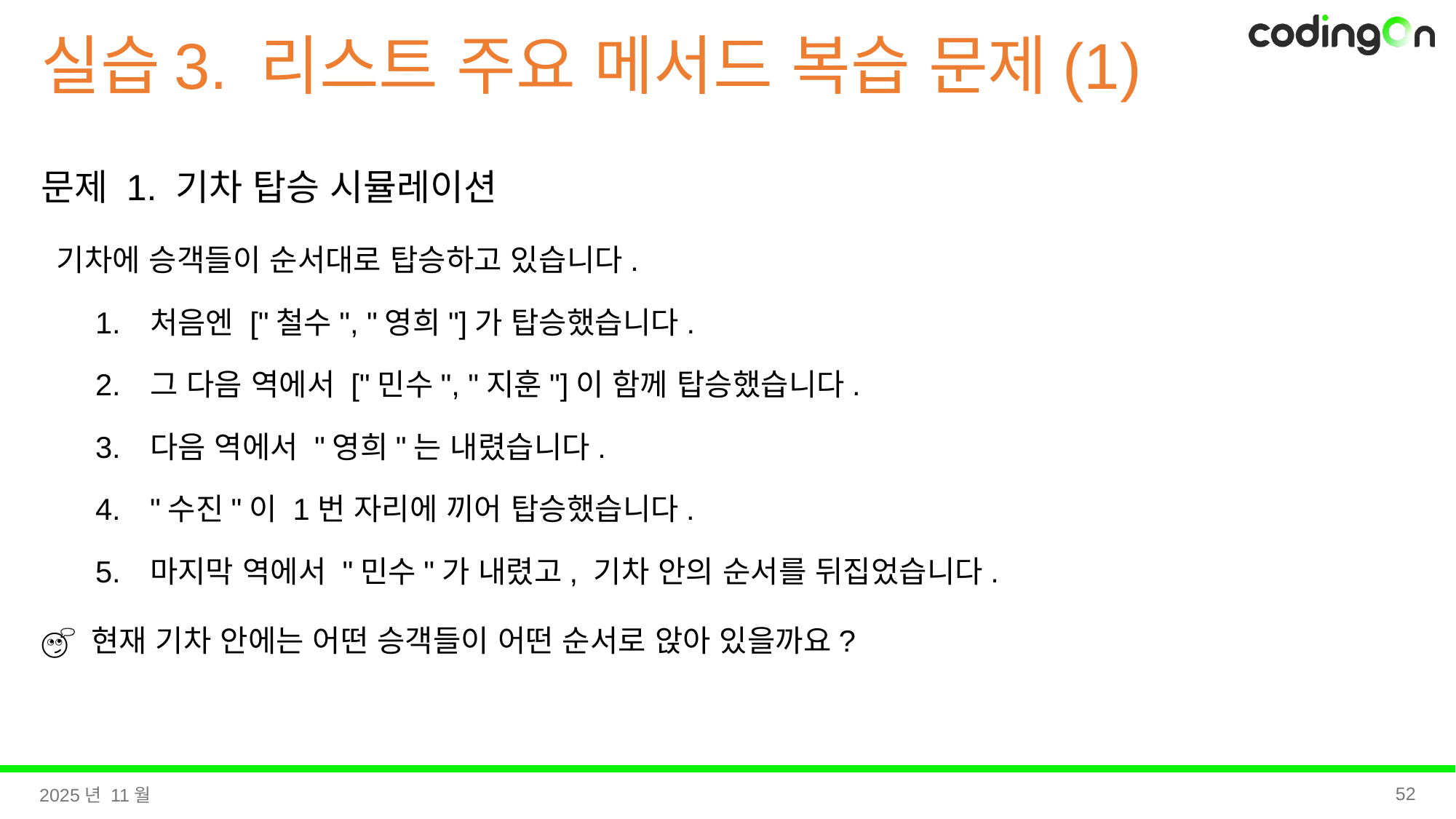

실습3. 리스트 주요 메서드 복습 문제(1)
문제 1. 기차 탑승 시뮬레이션
 기차에 승객들이 순서대로 탑승하고 있습니다.
처음엔 ["철수", "영희"]가 탑승했습니다.
그 다음 역에서 ["민수", "지훈"]이 함께 탑승했습니다.
다음 역에서 "영희"는 내렸습니다.
"수진"이 1번 자리에 끼어 탑승했습니다.
마지막 역에서 "민수"가 내렸고, 기차 안의 순서를 뒤집었습니다.
🤔 현재 기차 안에는 어떤 승객들이 어떤 순서로 앉아 있을까요?

52
2025년 11월